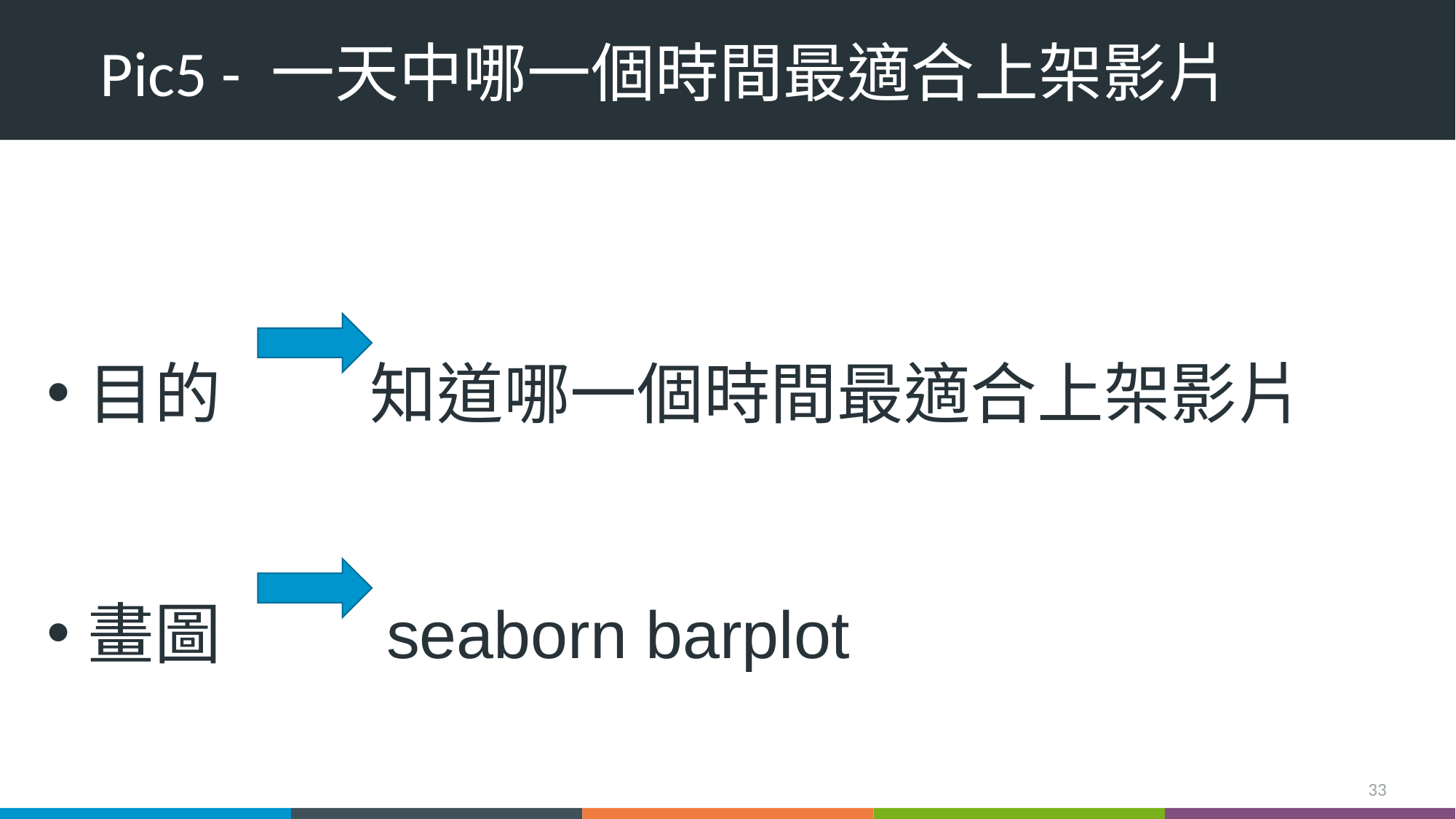

# Pic5 - 一天中哪一個時間最適合上架影片
目的          知道哪一個時間最適合上架影片
畫圖          seaborn barplot

33